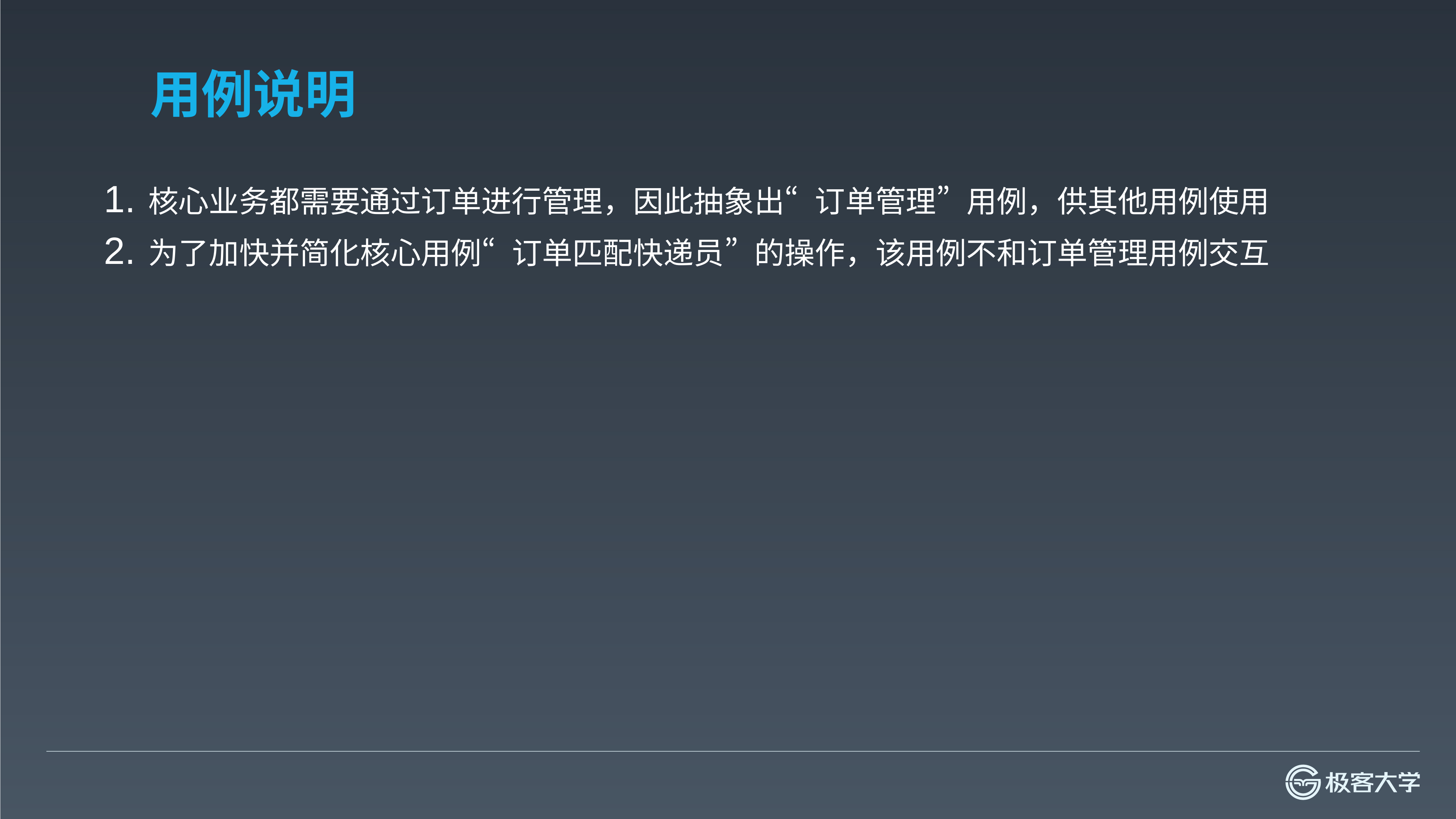

# 用例说明
核心业务都需要通过订单进行管理，因此抽象出“订单管理”用例，供其他用例使用
为了加快并简化核心用例“订单匹配快递员”的操作，该用例不和订单管理用例交互